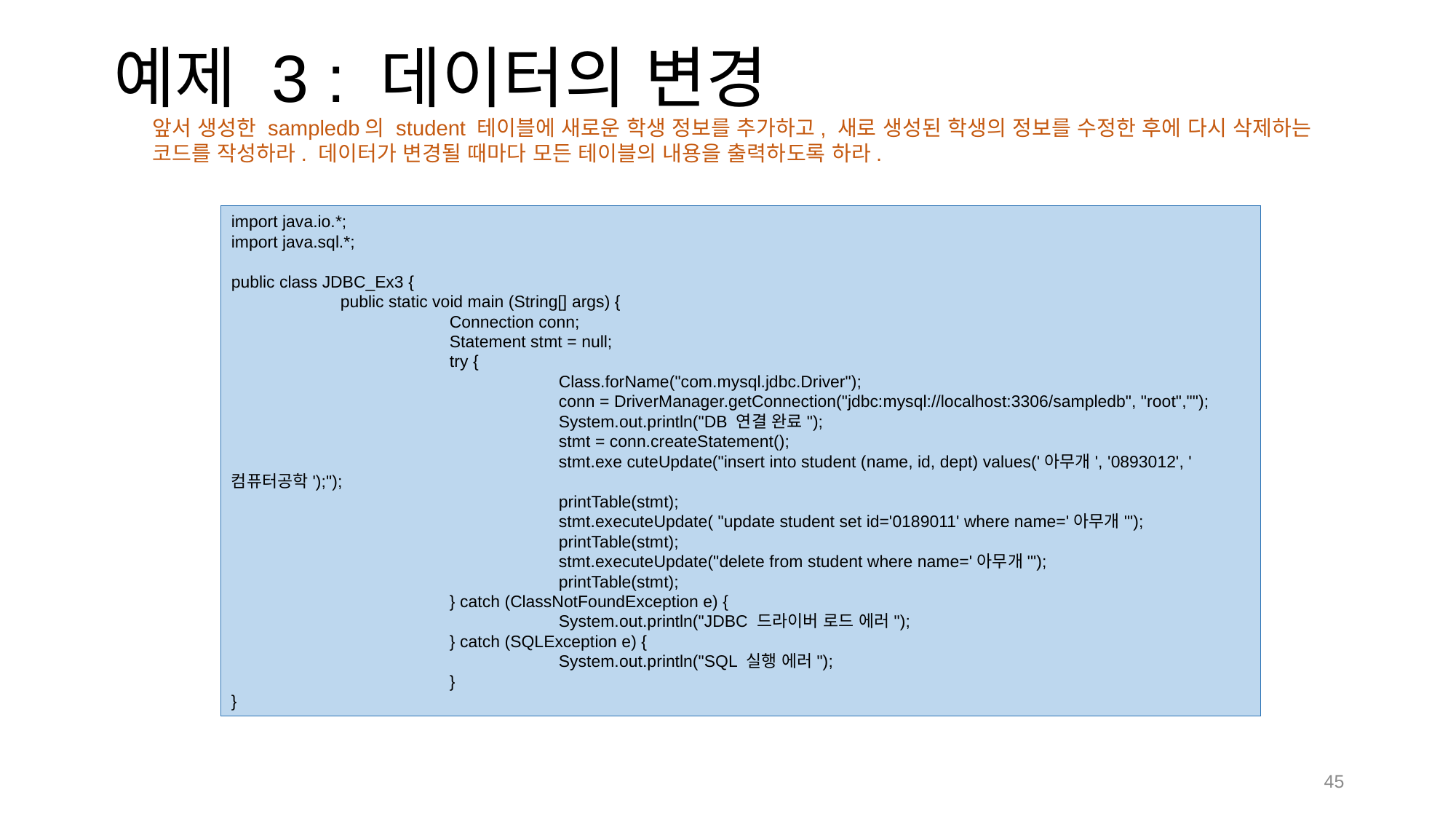

# 예제 3 : 데이터의 변경
앞서 생성한 sampledb의 student 테이블에 새로운 학생 정보를 추가하고, 새로 생성된 학생의 정보를 수정한 후에 다시 삭제하는 코드를 작성하라. 데이터가 변경될 때마다 모든 테이블의 내용을 출력하도록 하라.
import java.io.*;
import java.sql.*;

public class JDBC_Ex3 {
	public static void main (String[] args) {
		Connection conn;
		Statement stmt = null;
		try {
			Class.forName("com.mysql.jdbc.Driver");
			conn = DriverManager.getConnection("jdbc:mysql://localhost:3306/sampledb", "root","");
			System.out.println("DB 연결 완료");
			stmt = conn.createStatement();
 			stmt.exe cuteUpdate("insert into student (name, id, dept) values('아무개', '0893012', '컴퓨터공학');");
			printTable(stmt);
			stmt.executeUpdate( "update student set id='0189011' where name='아무개'");
			printTable(stmt);
			stmt.executeUpdate("delete from student where name='아무개'");
			printTable(stmt);
		} catch (ClassNotFoundException e) {
			System.out.println("JDBC 드라이버 로드 에러");
		} catch (SQLException e) {
			System.out.println("SQL 실행 에러");
		}
}
45